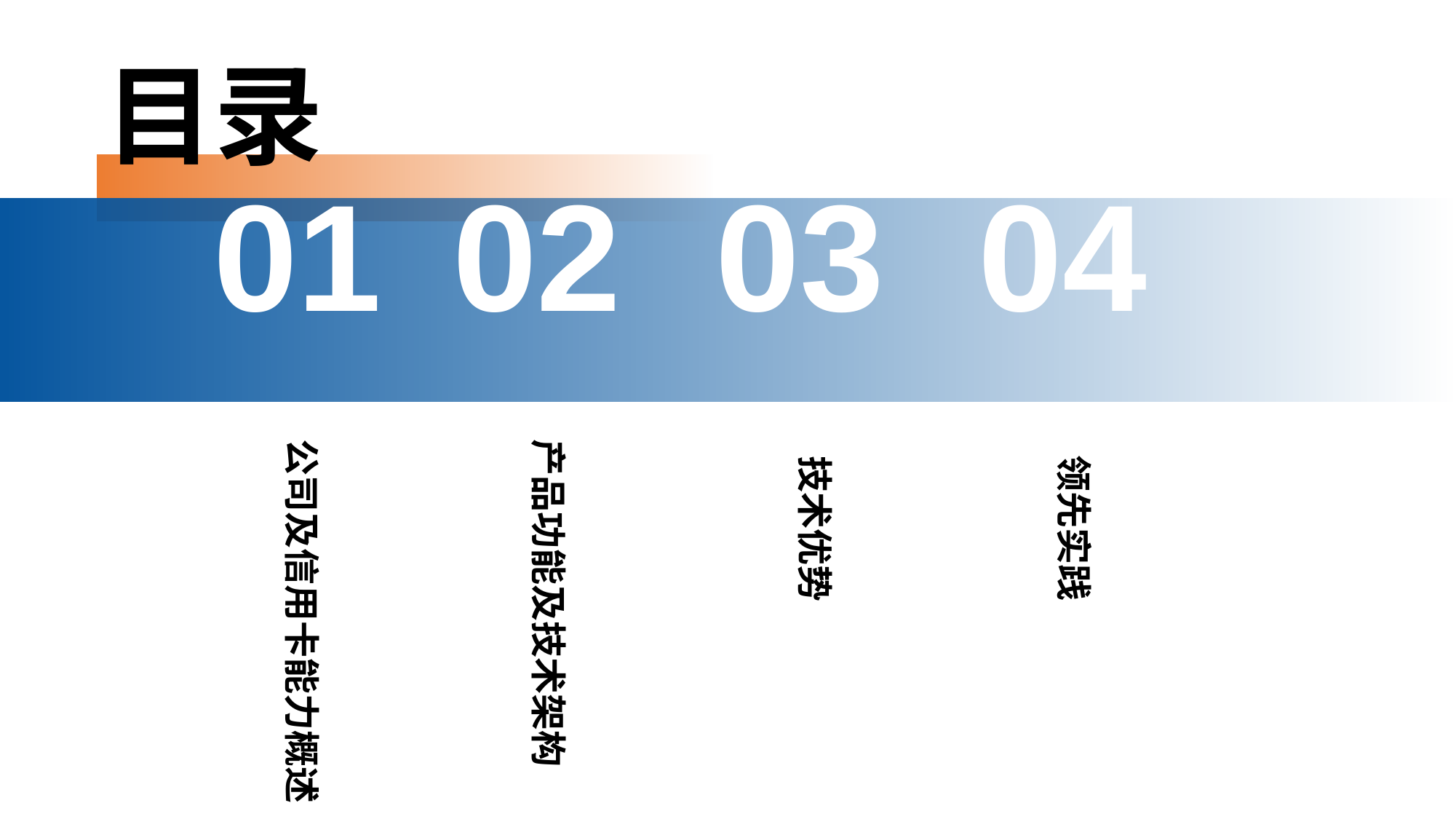

目录

01
02
03
04

公司及信用卡能力概述
产品功能及技术架构
领先实践
技术优势